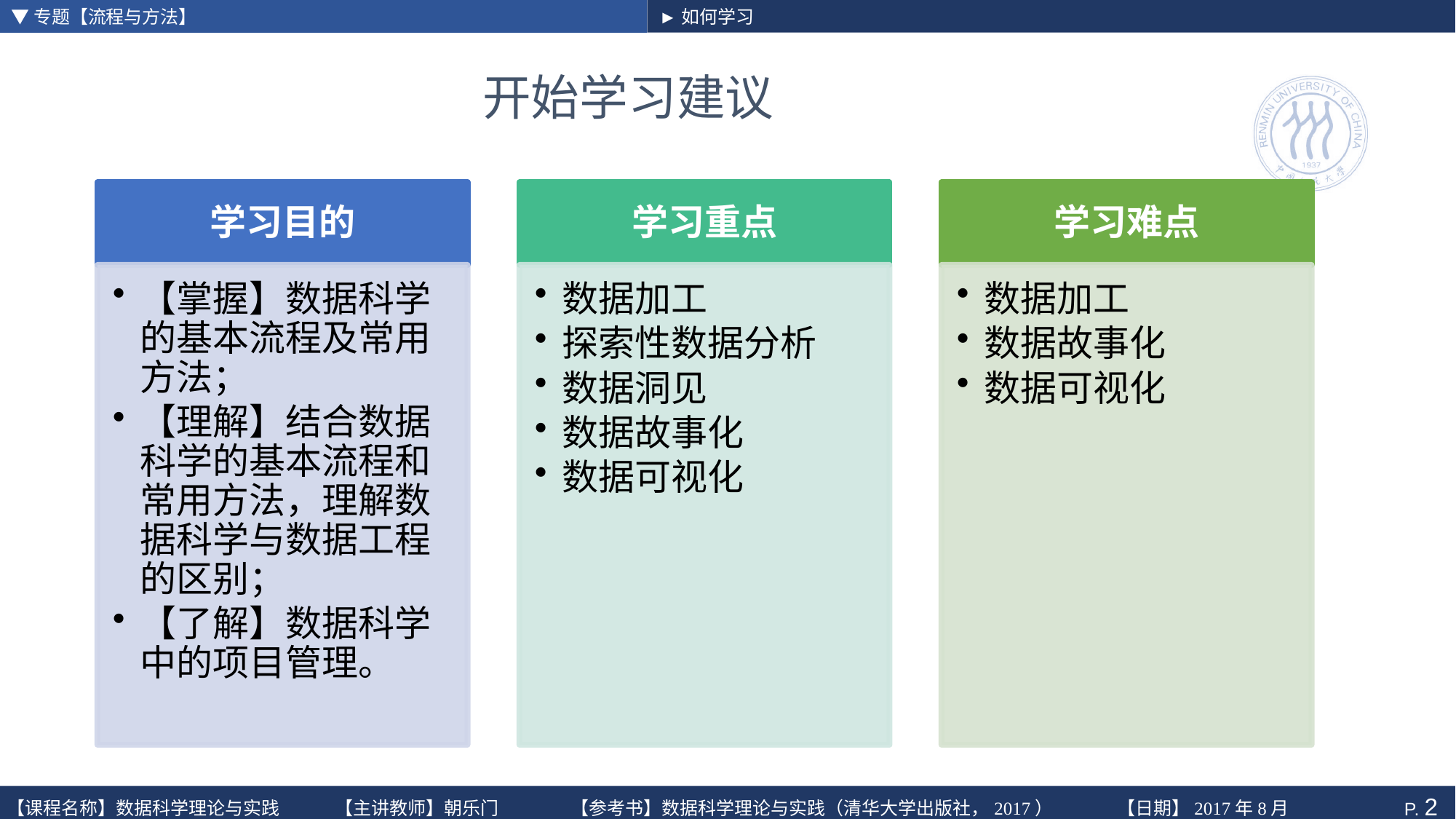

▼专题【流程与方法】

►如何学习
# 开始学习建议
学习目的
【掌握】数据科学的基本流程及常用方法；
【理解】结合数据科学的基本流程和常用方法，理解数据科学与数据工程的区别；
【了解】数据科学中的项目管理。
学习重点
数据加工
探索性数据分析
数据洞见
数据故事化
数据可视化
学习难点
数据加工
数据故事化
数据可视化